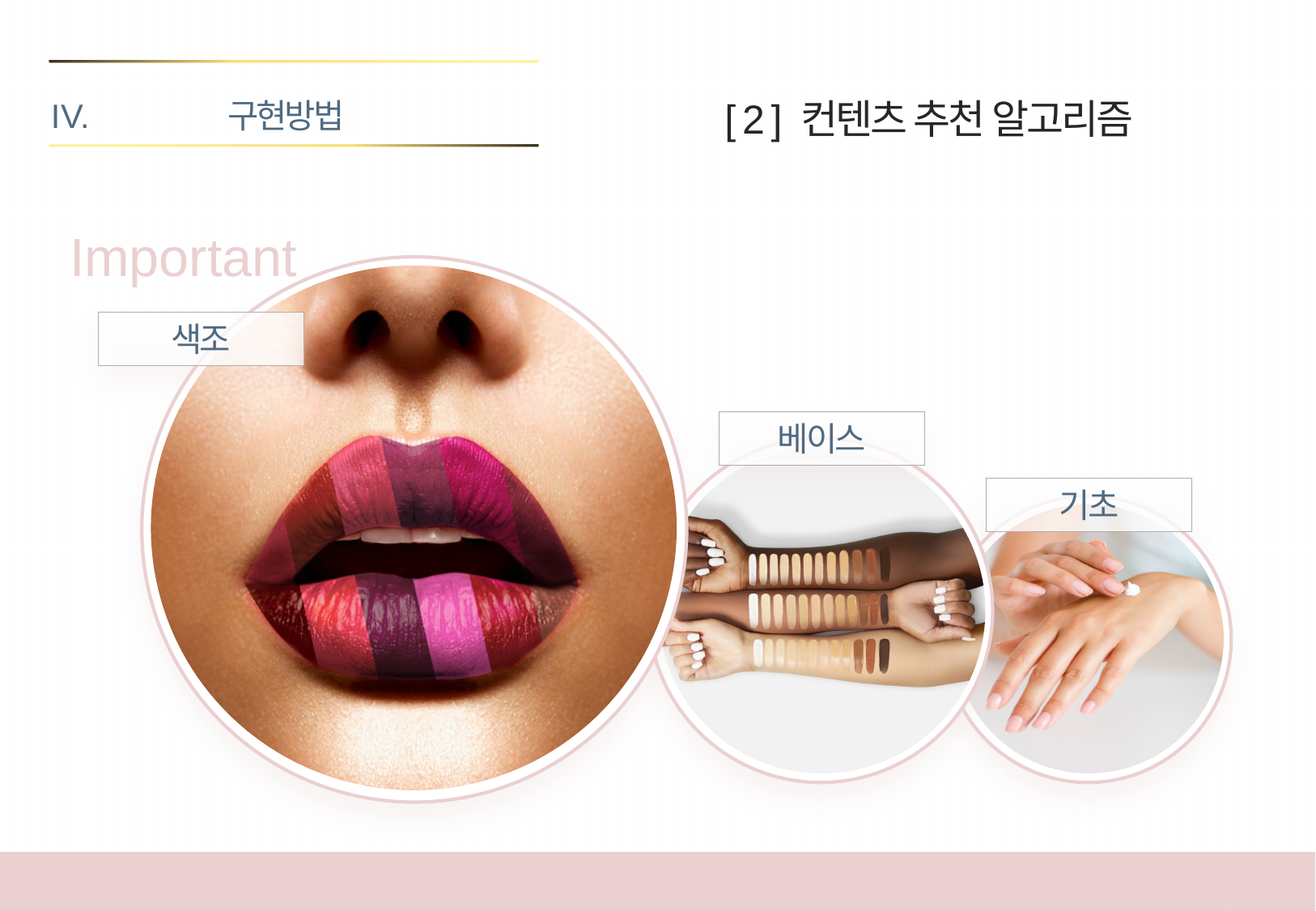

구현방법
[ 2 ] 컨텐츠 추천 알고리즘
Important

색조
베이스

기초